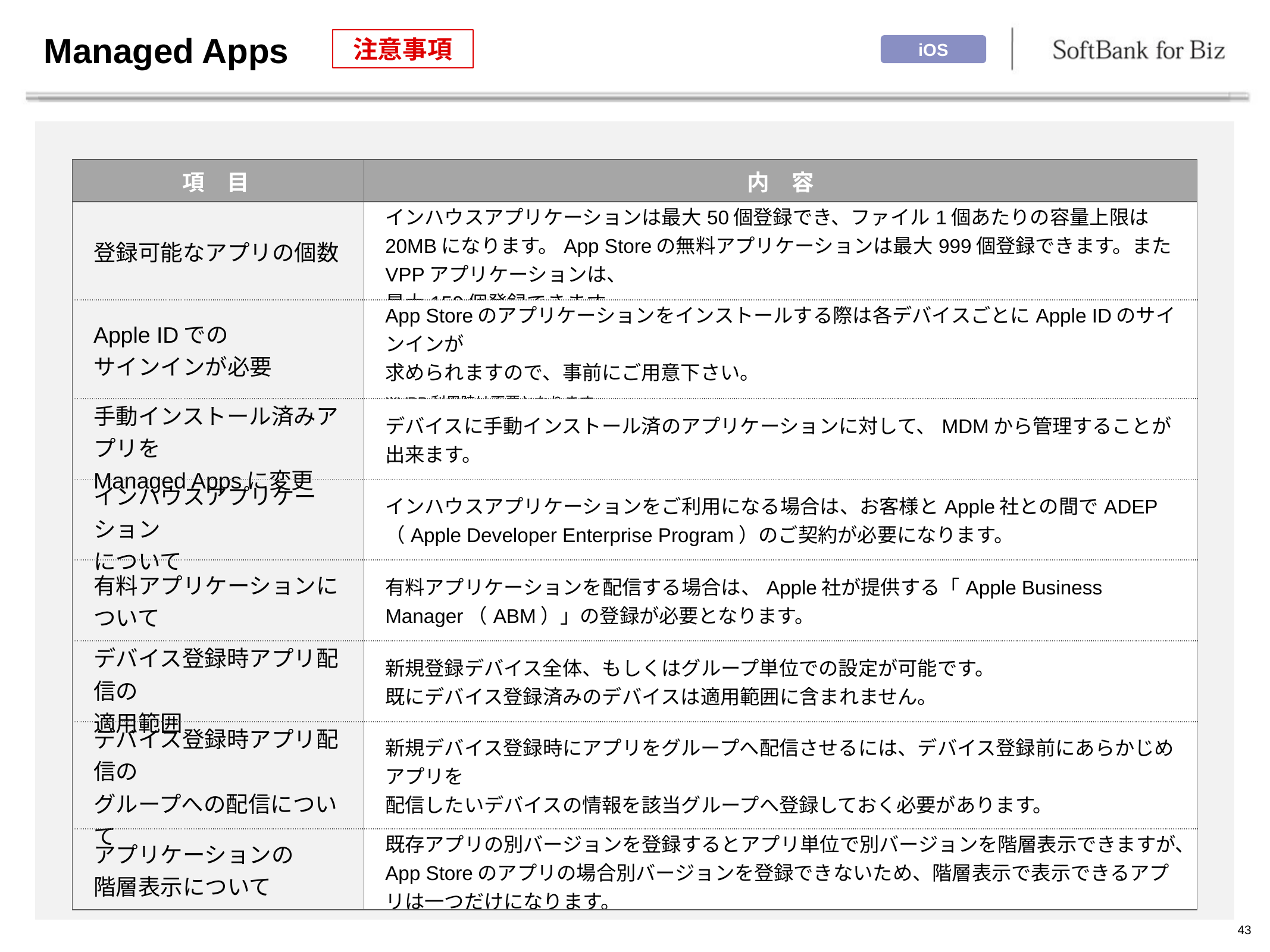

# Managed Apps
注意事項
iOS
| 項　目 | 内　容 |
| --- | --- |
| 登録可能なアプリの個数 | インハウスアプリケーションは最大50個登録でき、ファイル1個あたりの容量上限は20MBになります。App Storeの無料アプリケーションは最大999個登録できます。またVPPアプリケーションは、 最大150個登録できます。 |
| Apple IDでの サインインが必要 | App Storeのアプリケーションをインストールする際は各デバイスごとにApple IDのサインインが 求められますので、事前にご用意下さい。 ※VPP利用時は不要となります。 |
| 手動インストール済みアプリを Managed Appsに変更 | デバイスに手動インストール済のアプリケーションに対して、MDMから管理することが出来ます。 |
| インハウスアプリケーション について | インハウスアプリケーションをご利用になる場合は、お客様とApple社との間でADEP （Apple Developer Enterprise Program）のご契約が必要になります。 |
| 有料アプリケーションについて | 有料アプリケーションを配信する場合は、Apple社が提供する「Apple Business Manager（ABM）」の登録が必要となります。 |
| デバイス登録時アプリ配信の 適用範囲 | 新規登録デバイス全体、もしくはグループ単位での設定が可能です。 既にデバイス登録済みのデバイスは適用範囲に含まれません。 |
| デバイス登録時アプリ配信の グループへの配信について | 新規デバイス登録時にアプリをグループへ配信させるには、デバイス登録前にあらかじめアプリを 配信したいデバイスの情報を該当グループへ登録しておく必要があります。 |
| アプリケーションの 階層表示について | 既存アプリの別バージョンを登録するとアプリ単位で別バージョンを階層表示できますが、App Storeのアプリの場合別バージョンを登録できないため、階層表示で表示できるアプリは一つだけになります。 |
43